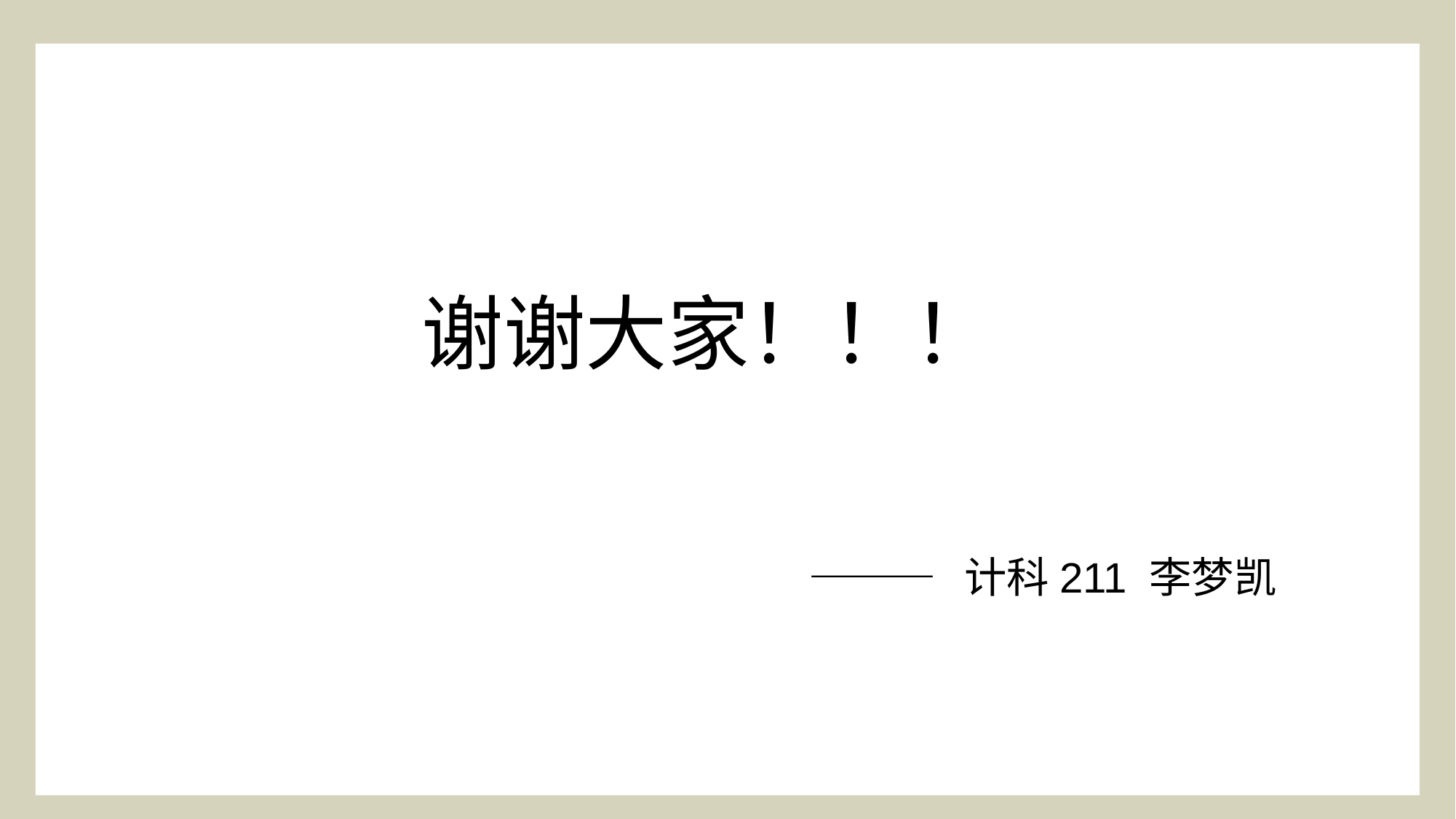

EDG在象征着英雄联盟全球最高荣誉的S赛中击败了如日中天的DK，顺利的把全球总决赛冠军奖杯带回了LPL，LOL全球总决赛堪比奥运会的群众影响力，(风暴体育网)反映出电竞作为一项新兴运动项目，已经深入人心，尤其是在青少年群体中，其夺冠所引发的荣誉感自豪感已经不逊于大多数传统体育项目。
#
谢谢大家！！！

———  计科211 李梦凯